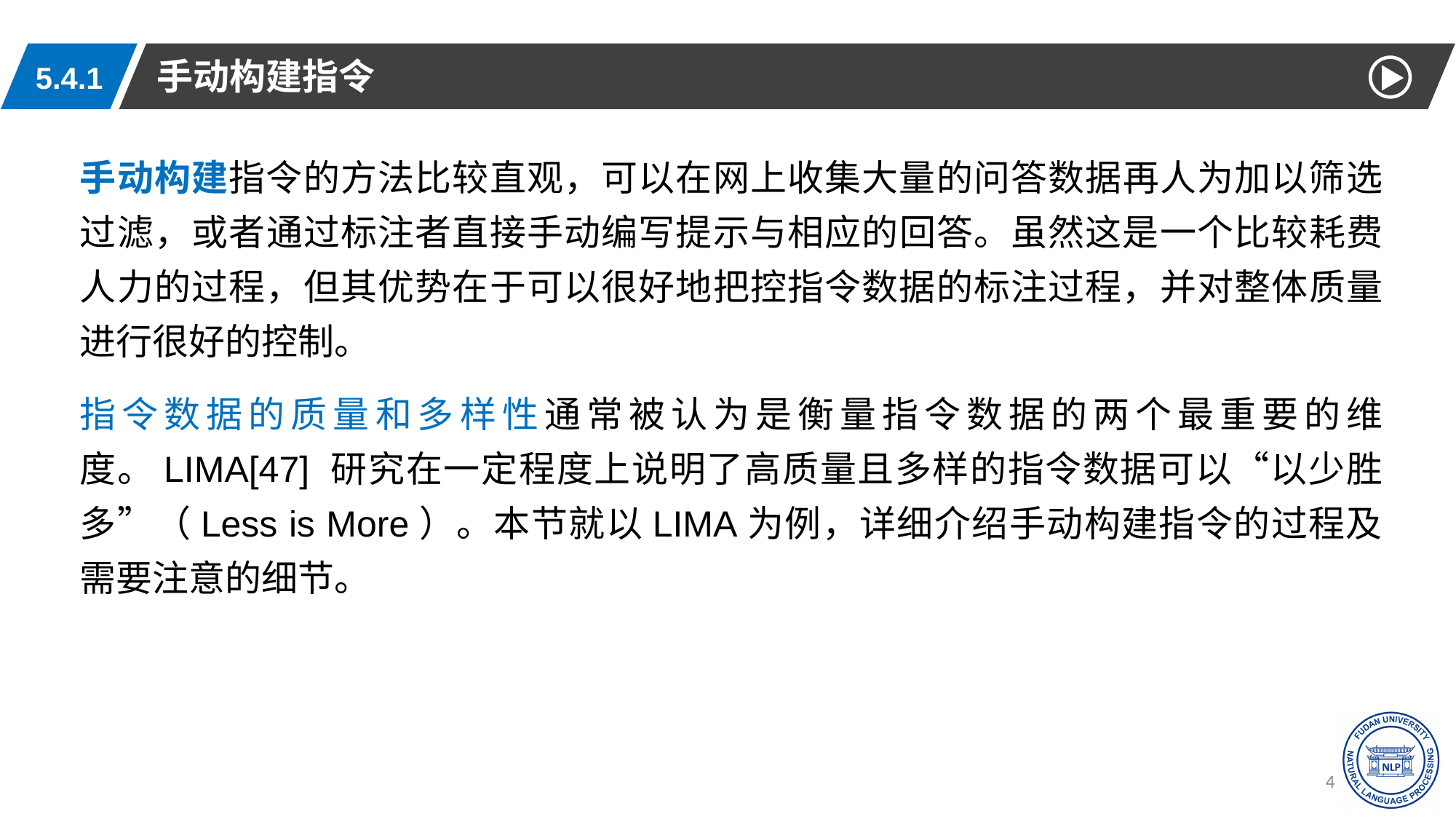

手动构建指令
5.4.1

手动构建指令的方法比较直观，可以在网上收集大量的问答数据再人为加以筛选过滤，或者通过标注者直接手动编写提示与相应的回答。虽然这是一个比较耗费人力的过程，但其优势在于可以很好地把控指令数据的标注过程，并对整体质量进行很好的控制。
指令数据的质量和多样性通常被认为是衡量指令数据的两个最重要的维度。LIMA[47] 研究在一定程度上说明了高质量且多样的指令数据可以“以少胜多”（Less is More）。本节就以LIMA为例，详细介绍手动构建指令的过程及需要注意的细节。
41